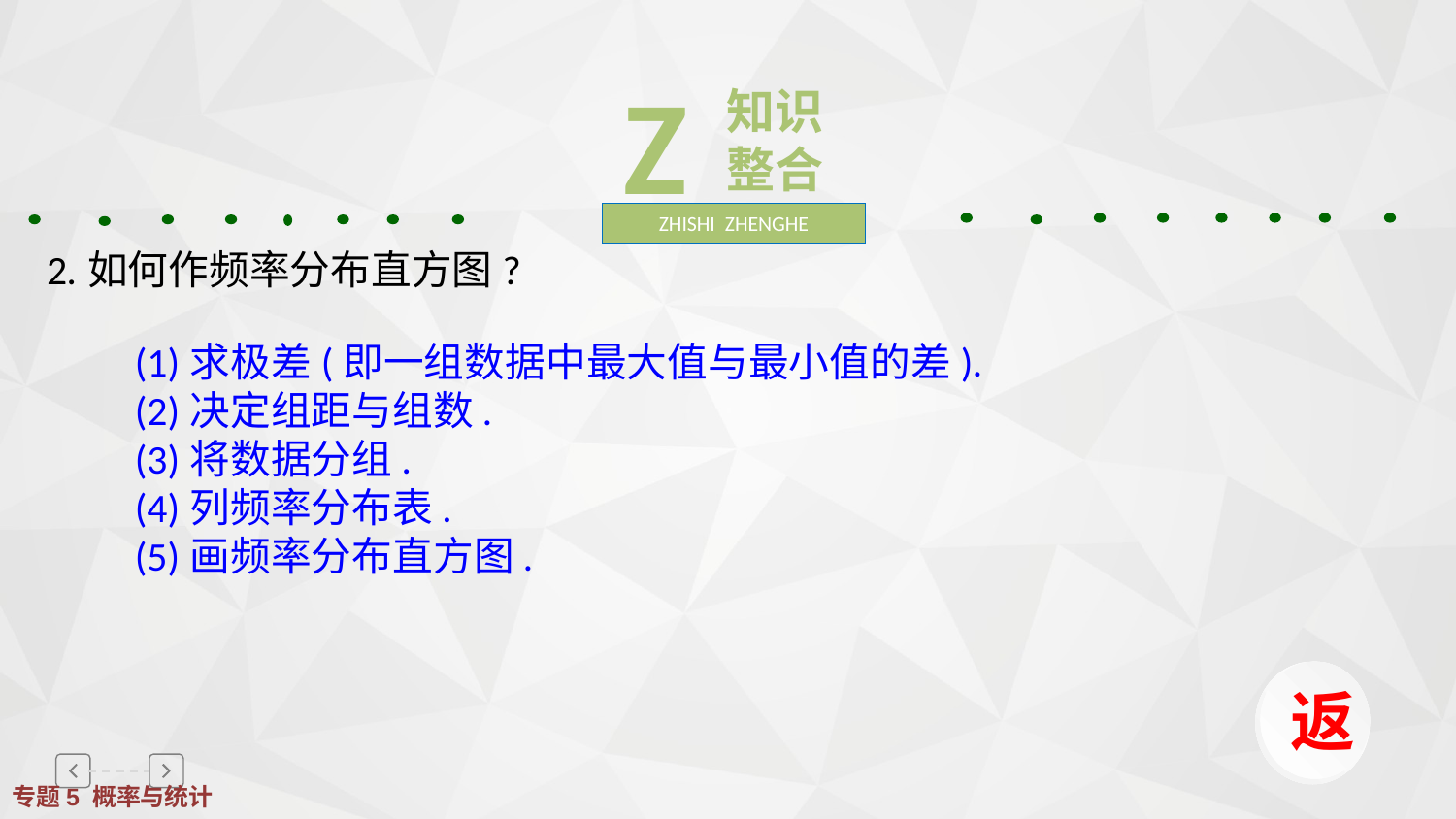

Z
知识整合
ZHISHI  ZHENGHE

2.如何作频率分布直方图?
(1)求极差(即一组数据中最大值与最小值的差).
(2)决定组距与组数.
(3)将数据分组.
(4)列频率分布表.
(5)画频率分布直方图.
返